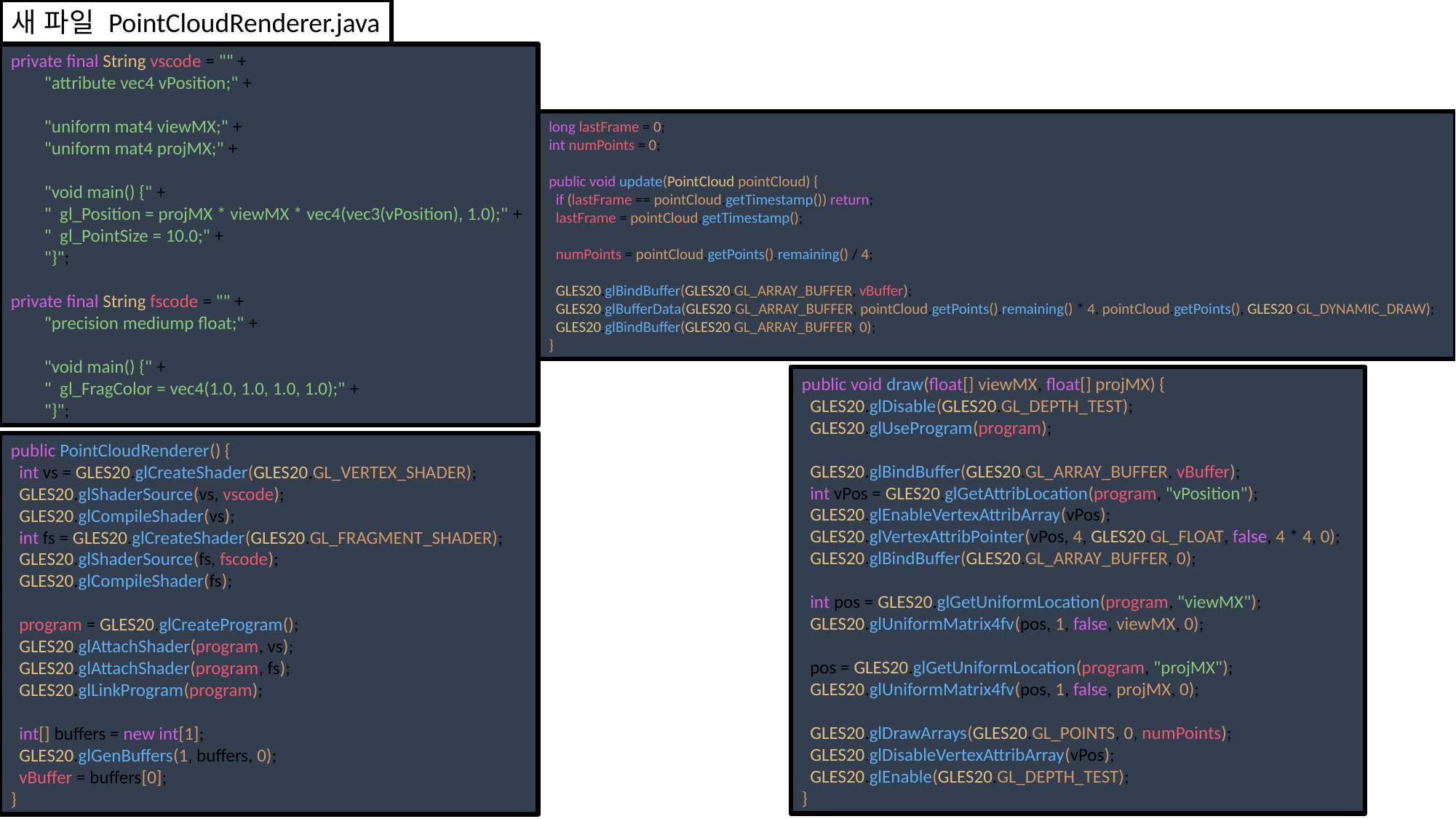

새 파일 PointCloudRenderer.java
private final String vscode = "" +
        "attribute vec4 vPosition;" +
        "uniform mat4 viewMX;" +
        "uniform mat4 projMX;" +
        "void main() {" +
        "  gl_Position = projMX * viewMX * vec4(vec3(vPosition), 1.0);" +
        "  gl_PointSize = 10.0;" +
        "}";
private final String fscode = "" +
        "precision mediump float;" +
        "void main() {" +
        "  gl_FragColor = vec4(1.0, 1.0, 1.0, 1.0);" +
        "}";
long lastFrame = 0;
int numPoints = 0;
public void update(PointCloud pointCloud) {
  if (lastFrame == pointCloud.getTimestamp()) return;
  lastFrame = pointCloud.getTimestamp();
  numPoints = pointCloud.getPoints().remaining() / 4;
  GLES20.glBindBuffer(GLES20.GL_ARRAY_BUFFER, vBuffer);
  GLES20.glBufferData(GLES20.GL_ARRAY_BUFFER, pointCloud.getPoints().remaining() * 4, pointCloud.getPoints(), GLES20.GL_DYNAMIC_DRAW);
  GLES20.glBindBuffer(GLES20.GL_ARRAY_BUFFER, 0);
}
public void draw(float[] viewMX, float[] projMX) {
  GLES20.glDisable(GLES20.GL_DEPTH_TEST);
  GLES20.glUseProgram(program);
  GLES20.glBindBuffer(GLES20.GL_ARRAY_BUFFER, vBuffer);
  int vPos = GLES20.glGetAttribLocation(program, "vPosition");
  GLES20.glEnableVertexAttribArray(vPos);
  GLES20.glVertexAttribPointer(vPos, 4, GLES20.GL_FLOAT, false, 4 * 4, 0);
  GLES20.glBindBuffer(GLES20.GL_ARRAY_BUFFER, 0);
  int pos = GLES20.glGetUniformLocation(program, "viewMX");
  GLES20.glUniformMatrix4fv(pos, 1, false, viewMX, 0);
  pos = GLES20.glGetUniformLocation(program, "projMX");
  GLES20.glUniformMatrix4fv(pos, 1, false, projMX, 0);
  GLES20.glDrawArrays(GLES20.GL_POINTS, 0, numPoints);
  GLES20.glDisableVertexAttribArray(vPos);
  GLES20.glEnable(GLES20.GL_DEPTH_TEST);
}
public PointCloudRenderer() {
  int vs = GLES20.glCreateShader(GLES20.GL_VERTEX_SHADER);
  GLES20.glShaderSource(vs, vscode);
  GLES20.glCompileShader(vs);
  int fs = GLES20.glCreateShader(GLES20.GL_FRAGMENT_SHADER);
  GLES20.glShaderSource(fs, fscode);
  GLES20.glCompileShader(fs);
  program = GLES20.glCreateProgram();
  GLES20.glAttachShader(program, vs);
  GLES20.glAttachShader(program, fs);
  GLES20.glLinkProgram(program);
  int[] buffers = new int[1];
  GLES20.glGenBuffers(1, buffers, 0);
  vBuffer = buffers[0];
}